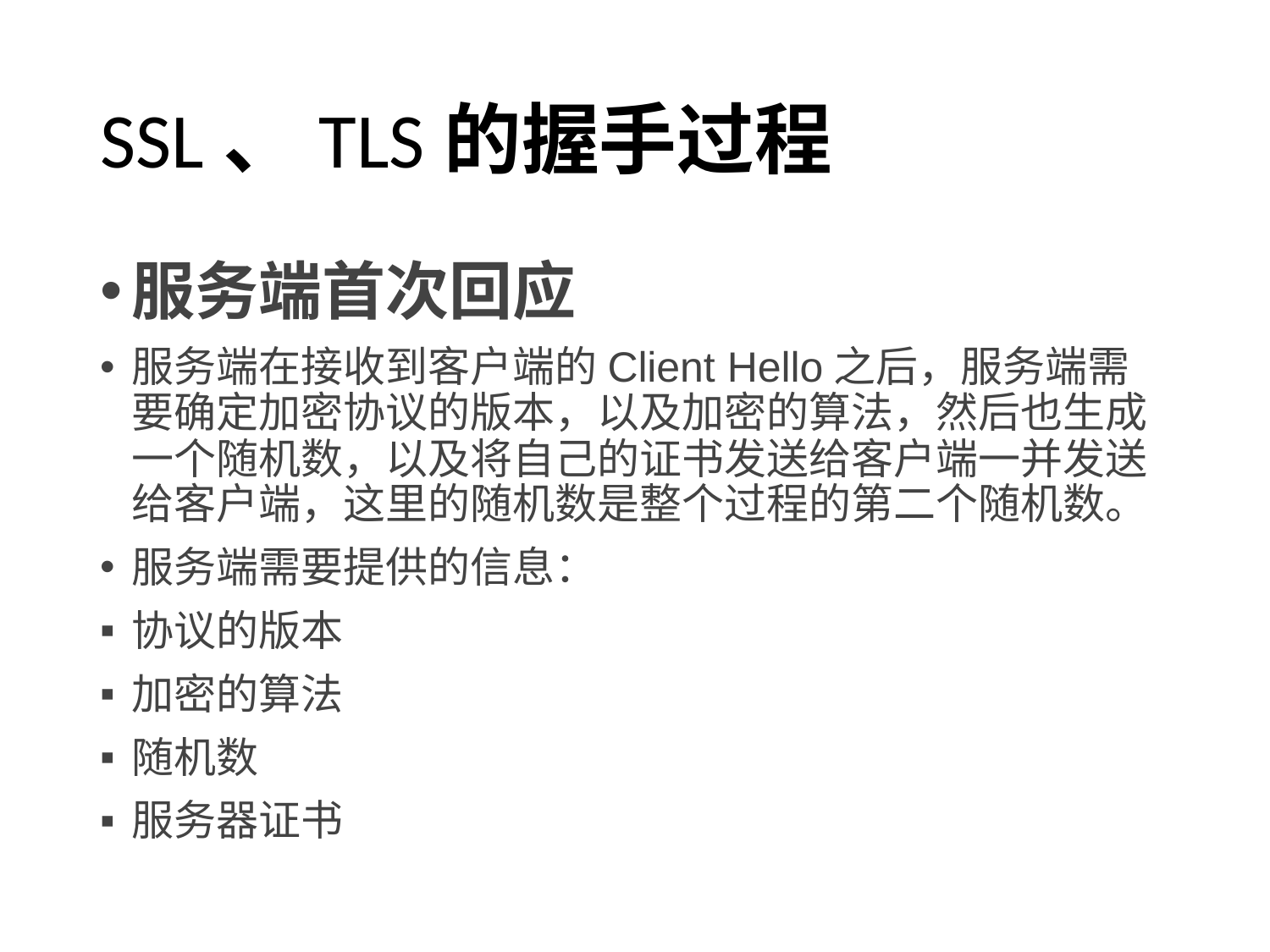

# SSL、TLS的握手过程
服务端首次回应
服务端在接收到客户端的Client Hello之后，服务端需要确定加密协议的版本，以及加密的算法，然后也生成一个随机数，以及将自己的证书发送给客户端一并发送给客户端，这里的随机数是整个过程的第二个随机数。
服务端需要提供的信息：
协议的版本
加密的算法
随机数
服务器证书